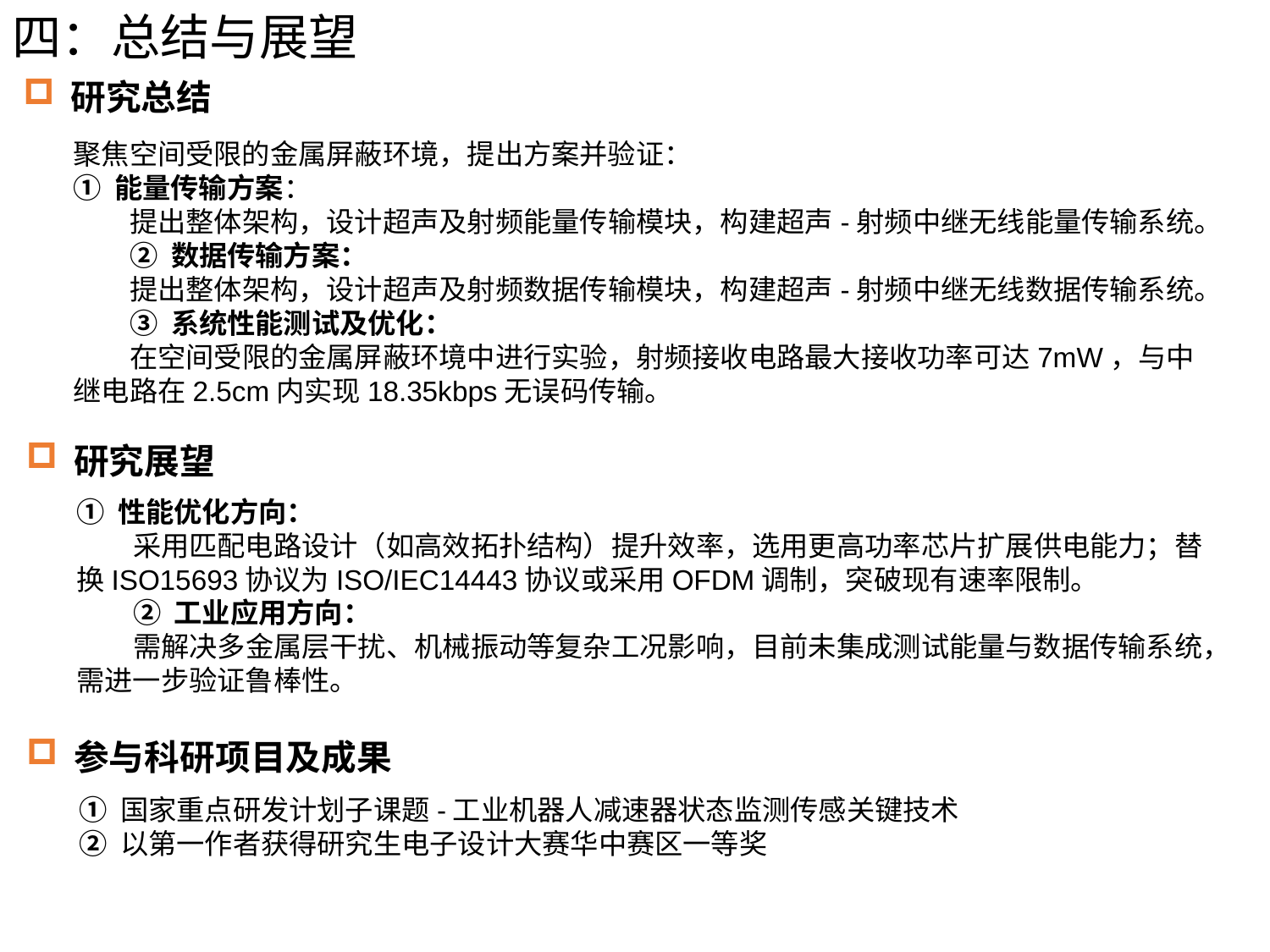

四：总结与展望
研究总结

聚焦空间受限的金属屏蔽环境，提出方案并验证：
① 能量传输方案：
提出整体架构，设计超声及射频能量传输模块，构建超声-射频中继无线能量传输系统。
② 数据传输方案：
提出整体架构，设计超声及射频数据传输模块，构建超声-射频中继无线数据传输系统。
③ 系统性能测试及优化：
在空间受限的金属屏蔽环境中进行实验，射频接收电路最大接收功率可达7mW，与中继电路在2.5cm内实现18.35kbps无误码传输。

研究展望
① 性能优化方向：
采用匹配电路设计（如高效拓扑结构）提升效率，选用更高功率芯片扩展供电能力；替换ISO15693协议为ISO/IEC14443协议或采用OFDM调制，突破现有速率限制。
② 工业应用方向：
需解决多金属层干扰、机械振动等复杂工况影响，目前未集成测试能量与数据传输系统，需进一步验证鲁棒性。
参与科研项目及成果
① 国家重点研发计划子课题-工业机器人减速器状态监测传感关键技术
② 以第一作者获得研究生电子设计大赛华中赛区一等奖

23